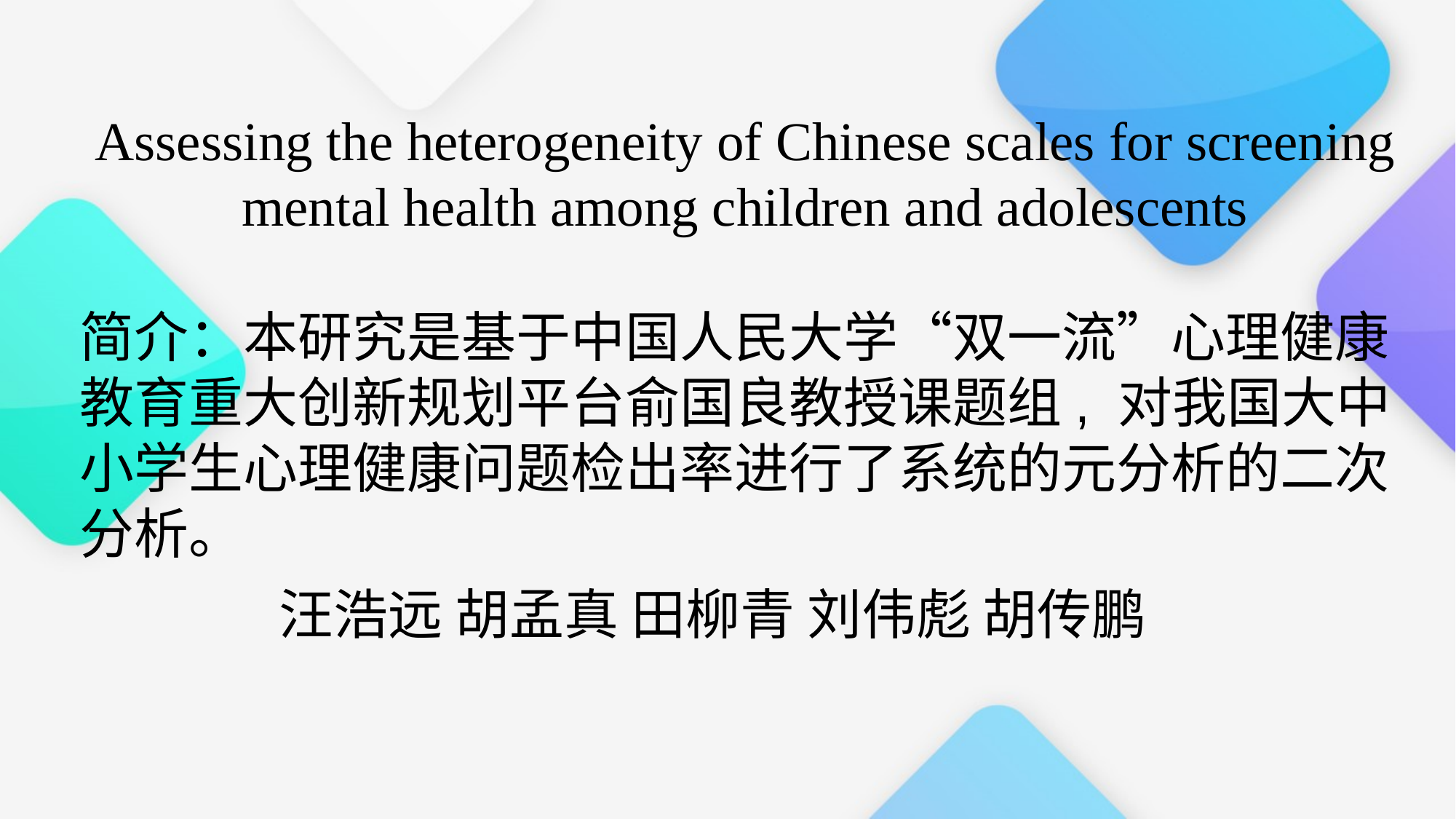

Assessing the heterogeneity of Chinese scales for screening mental health among children and adolescents

简介：本研究是基于中国人民大学“双一流”心理健康教育重大创新规划平台俞国良教授课题组, 对我国大中小学生心理健康问题检出率进行了系统的元分析的二次分析。
汪浩远 胡孟真 田柳青 刘伟彪 胡传鹏